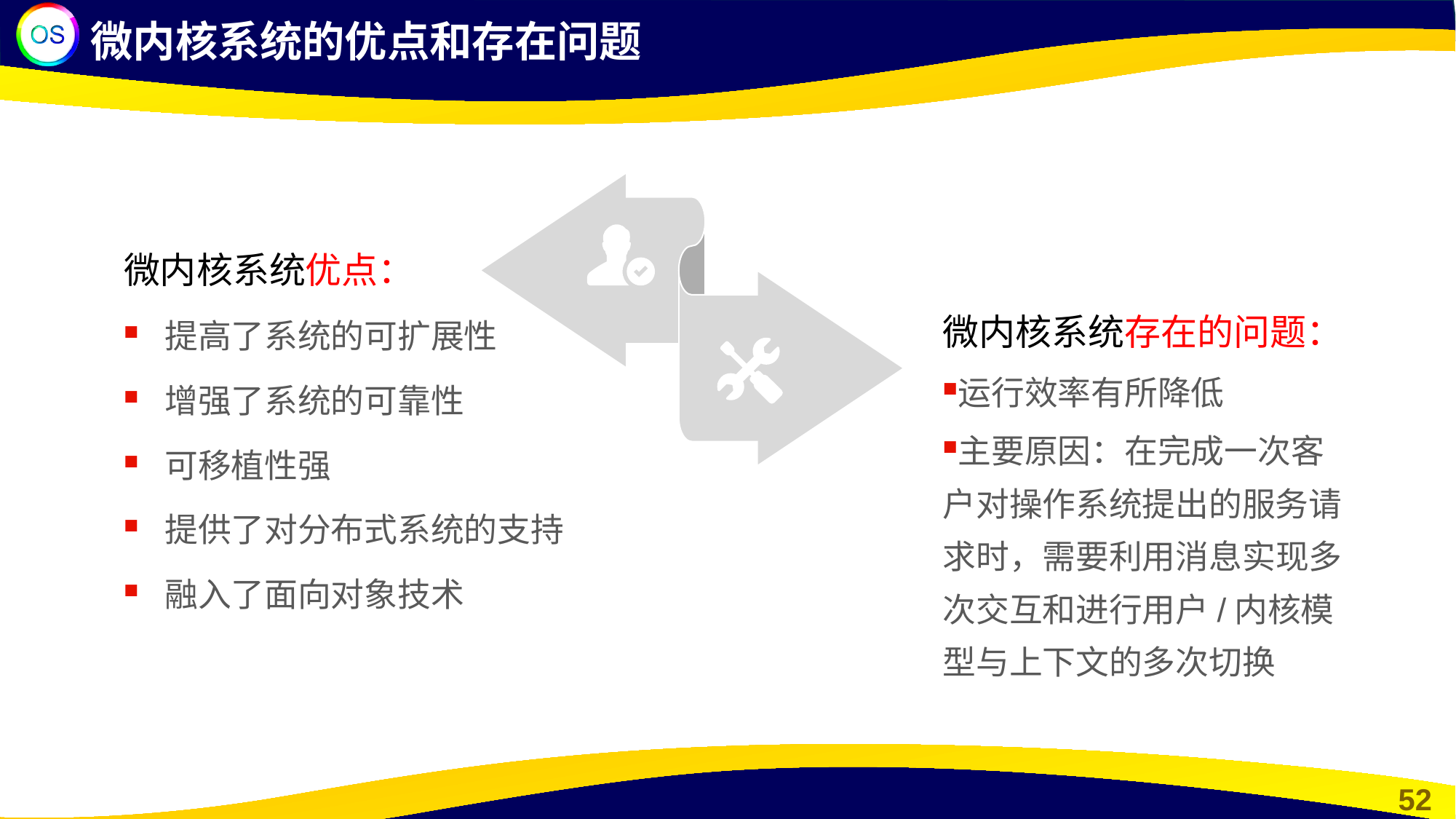

微内核系统的优点和存在问题

微内核系统优点：
提高了系统的可扩展性
增强了系统的可靠性
可移植性强
提供了对分布式系统的支持
融入了面向对象技术

微内核系统存在的问题：
运行效率有所降低
主要原因：在完成一次客户对操作系统提出的服务请求时，需要利用消息实现多次交互和进行用户/内核模型与上下文的多次切换